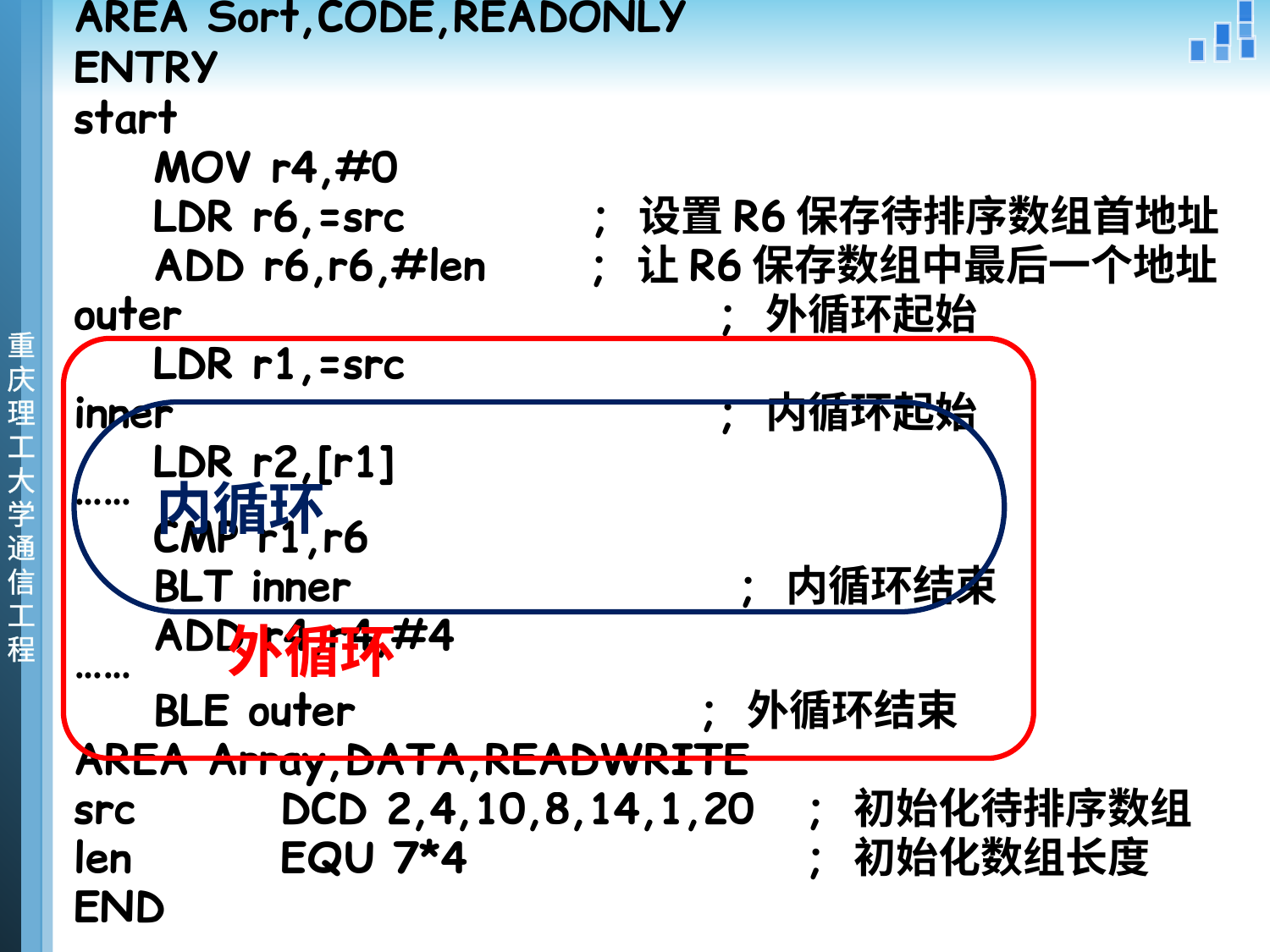

AREA Sort,CODE,READONLY
ENTRY
start
  	MOV r4,#0
  	LDR r6,=src	          ; 设置R6保存待排序数组首地址
  	ADD r6,r6,#len	   ; 让R6保存数组中最后一个地址
outer			          ; 外循环起始
  	LDR r1,=src
inner			          ; 内循环起始
  	LDR r2,[r1]
……
	CMP r1,r6
  	BLT inner	                  ; 内循环结束
  	ADD r4,r4,#4
……
	BLE outer		         ; 外循环结束
AREA Array,DATA,READWRITE
src 	DCD 2,4,10,8,14,1,20	 ; 初始化待排序数组
len 		EQU 7*4			 ; 初始化数组长度
END

外循环
内循环